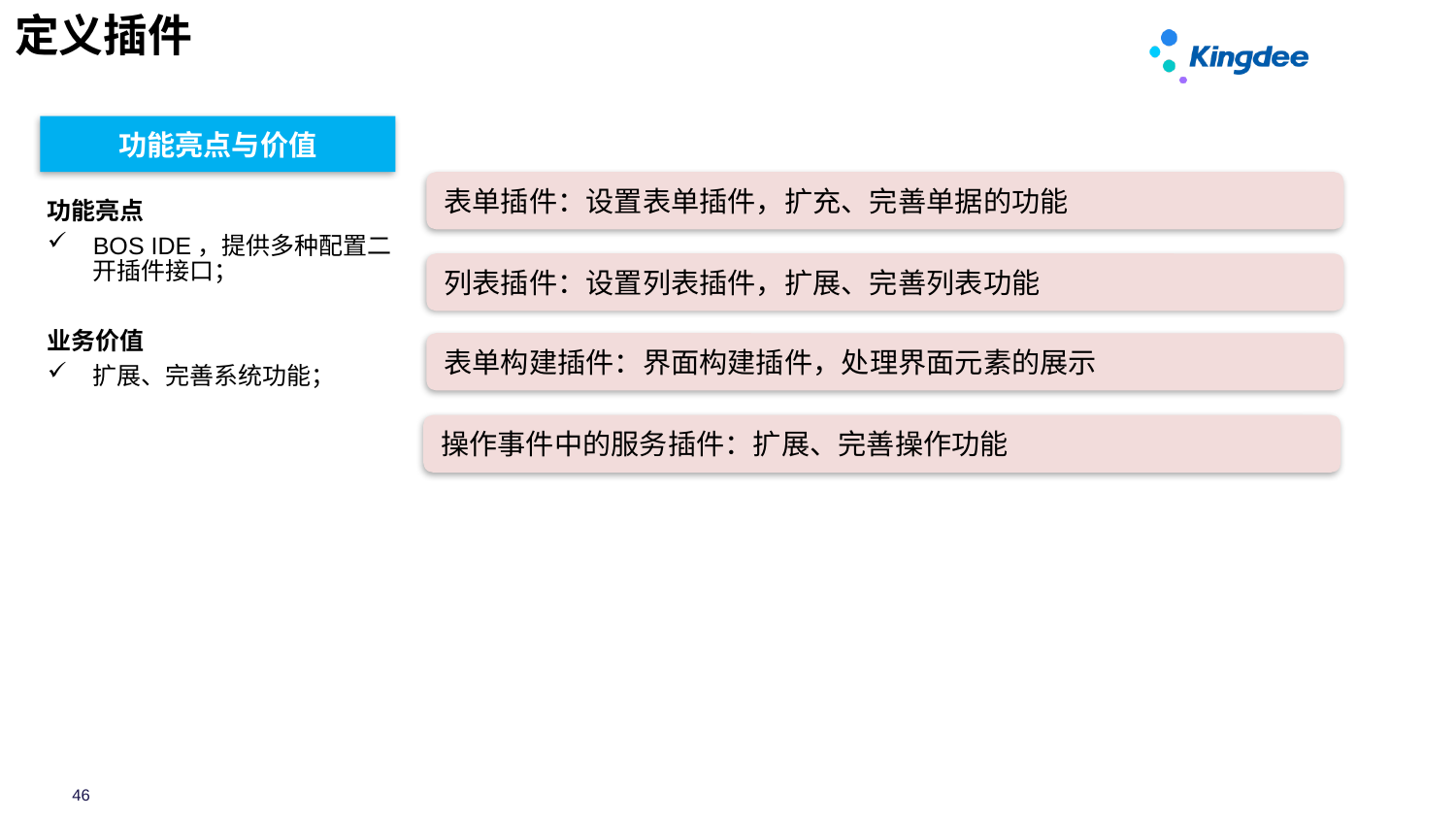

定义插件
功能亮点与价值
表单插件：设置表单插件，扩充、完善单据的功能
功能亮点
BOS IDE，提供多种配置二开插件接口；

业务价值
扩展、完善系统功能；

列表插件：设置列表插件，扩展、完善列表功能
表单构建插件：界面构建插件，处理界面元素的展示
操作事件中的服务插件：扩展、完善操作功能